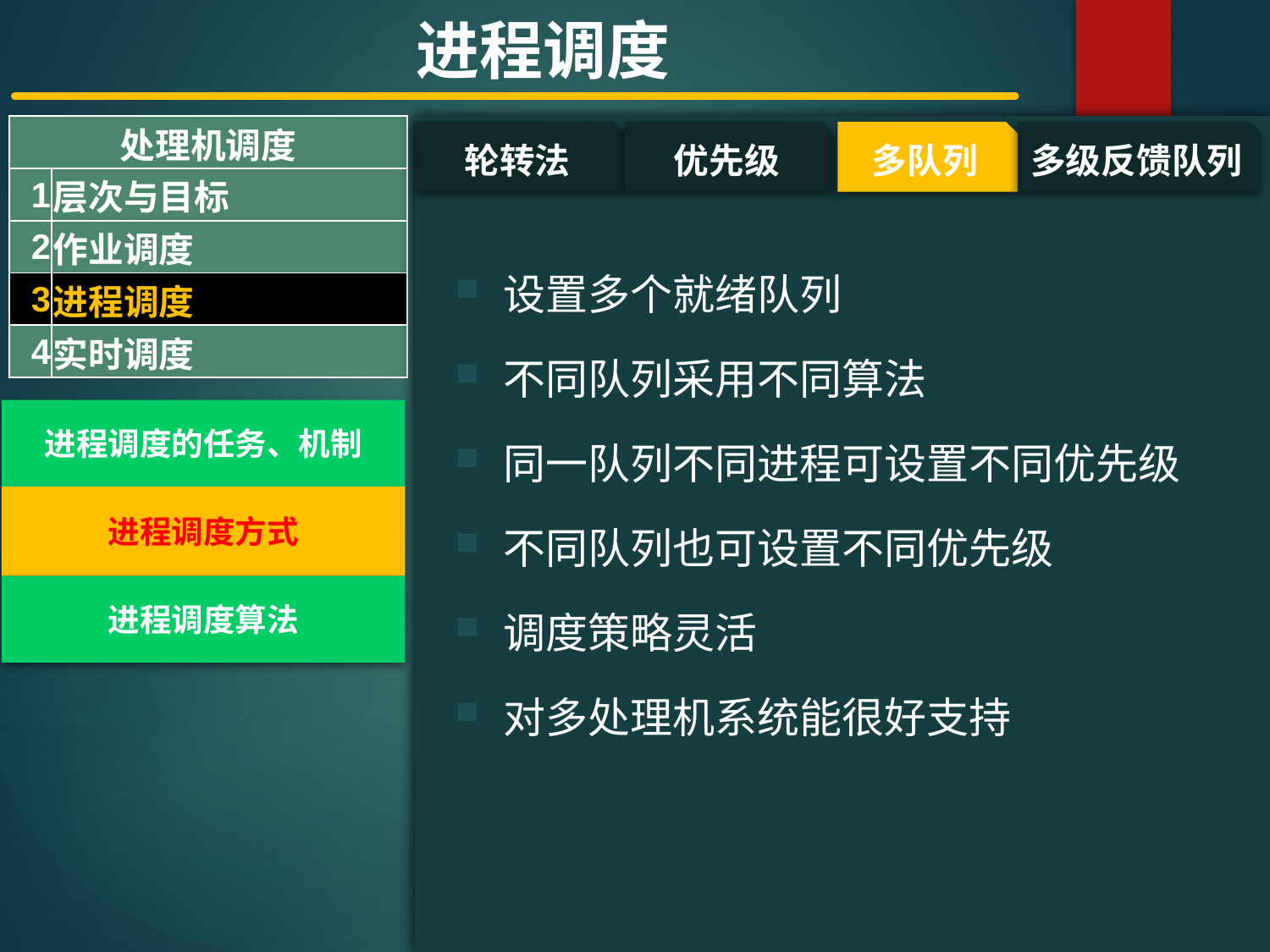

进程调度
| 处理机调度 |  |
| --- | --- |
| 1 | 层次与目标 |
| 2 | 作业调度 |
| 3 | 进程调度 |
| 4 | 实时调度 |
#
轮转法
优先级
多队列
多级反馈队列
设置多个就绪队列
不同队列采用不同算法
同一队列不同进程可设置不同优先级
不同队列也可设置不同优先级
调度策略灵活
对多处理机系统能很好支持

进程调度的任务、机制
进程调度方式
进程调度算法